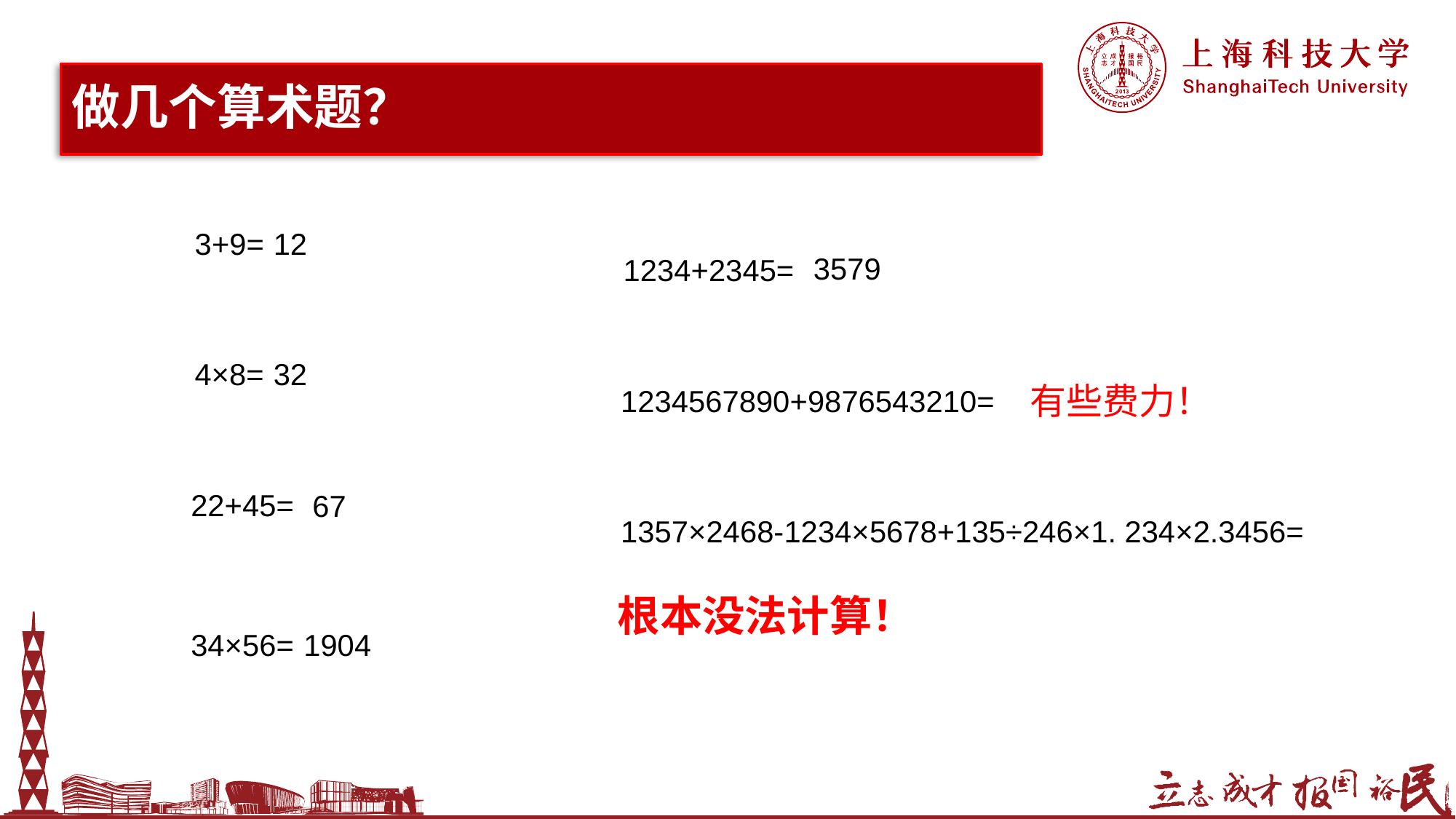

# 做几个算术题？
3+9=
12
3579
1234+2345=
4×8=
32
有些费力！
1234567890+9876543210=
22+45=
67
1357×2468-1234×5678+135÷246×1. 234×2.3456=
根本没法计算！
34×56=
1904